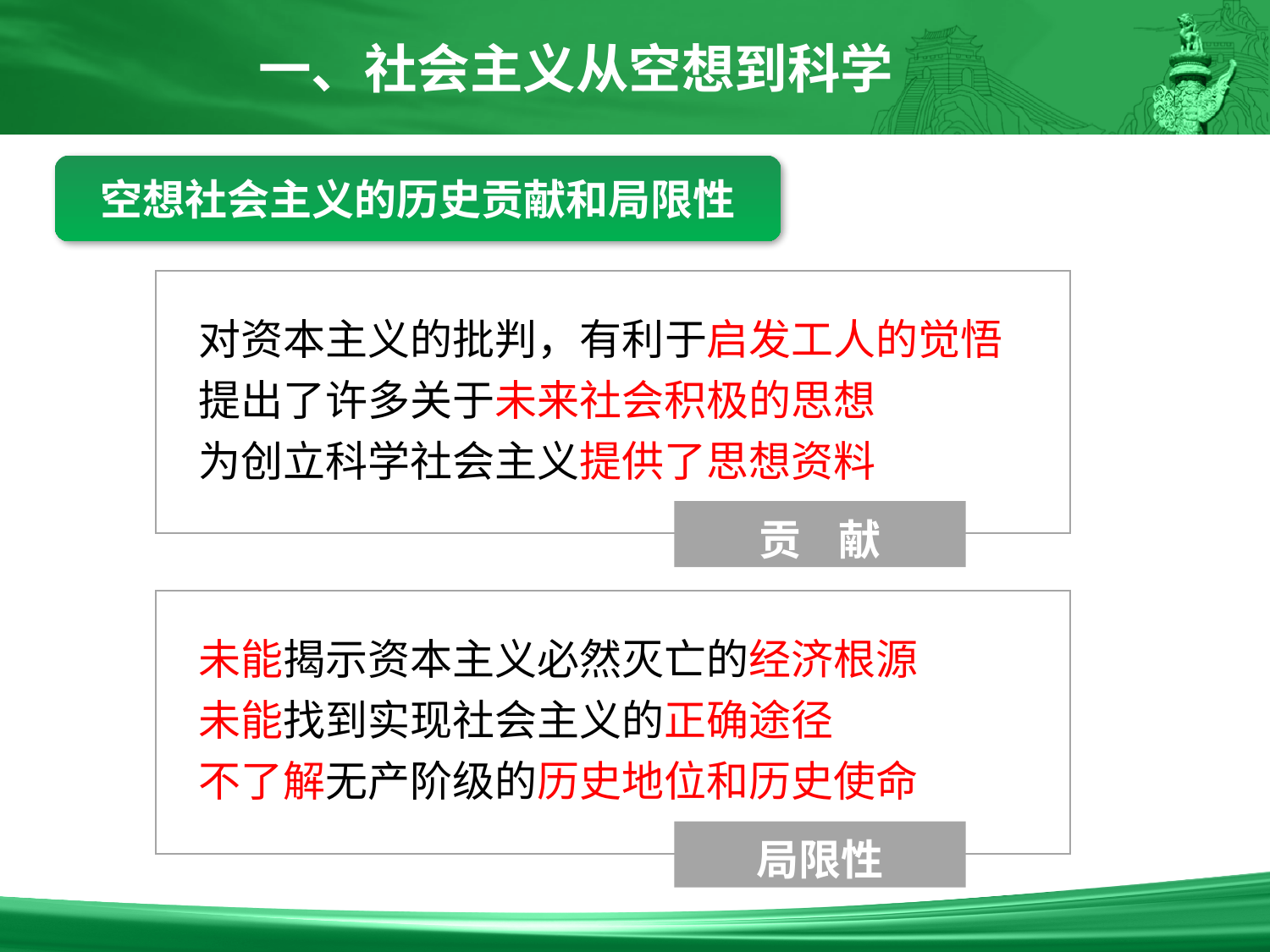

一、社会主义从空想到科学
空想社会主义的历史贡献和局限性

对资本主义的批判，有利于启发工人的觉悟
提出了许多关于未来社会积极的思想
为创立科学社会主义提供了思想资料
贡    献

未能揭示资本主义必然灭亡的经济根源
未能找到实现社会主义的正确途径
不了解无产阶级的历史地位和历史使命
局限性